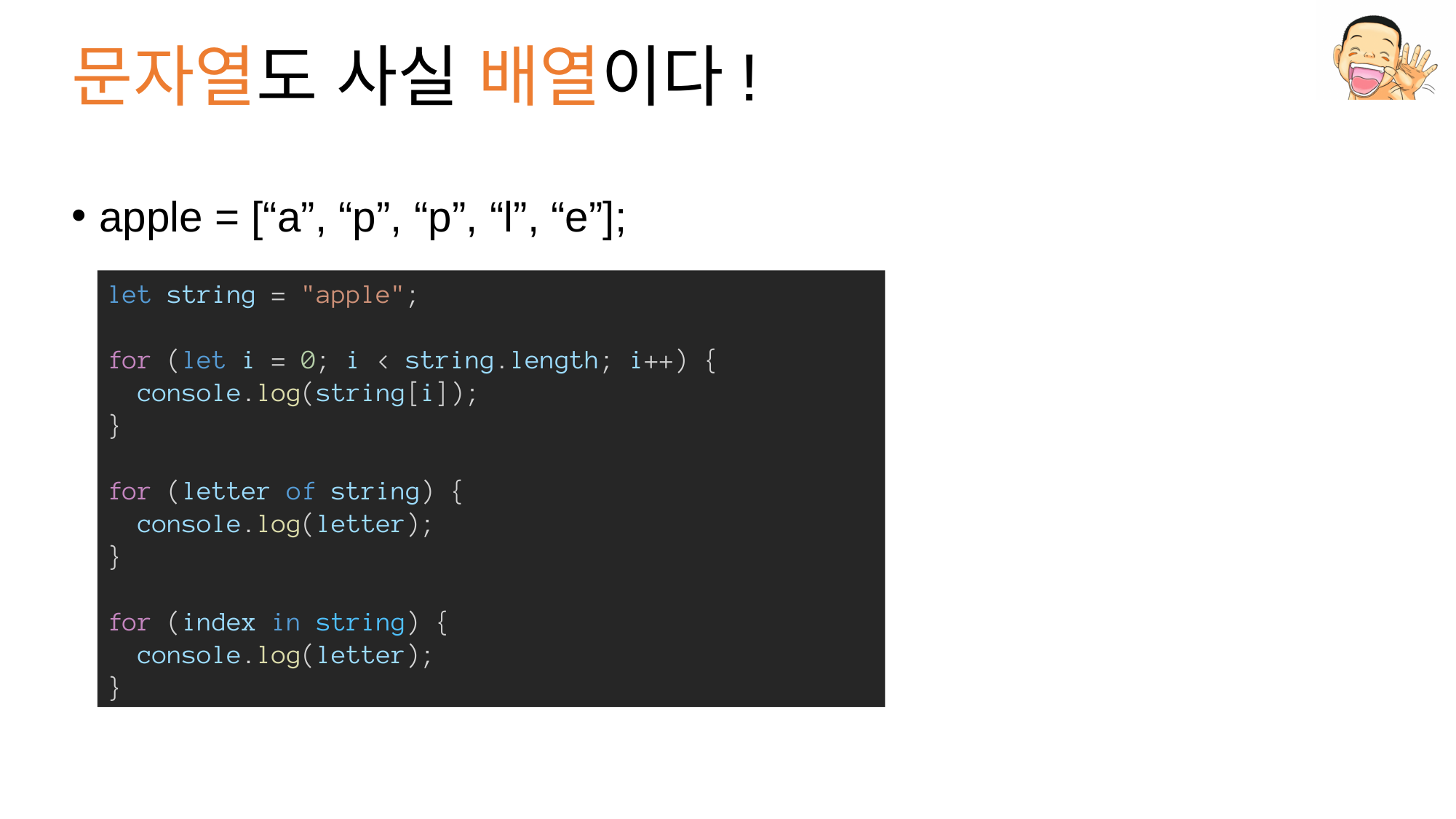

# 문자열도 사실 배열이다!
apple = [“a”, “p”, “p”, “l”, “e”];

let string = "apple";
for (let i = 0; i < string.length; i++) {
  console.log(string[i]);
}
for (letter of string) {
  console.log(letter);
}

for (index in string) {
  console.log(letter);
}